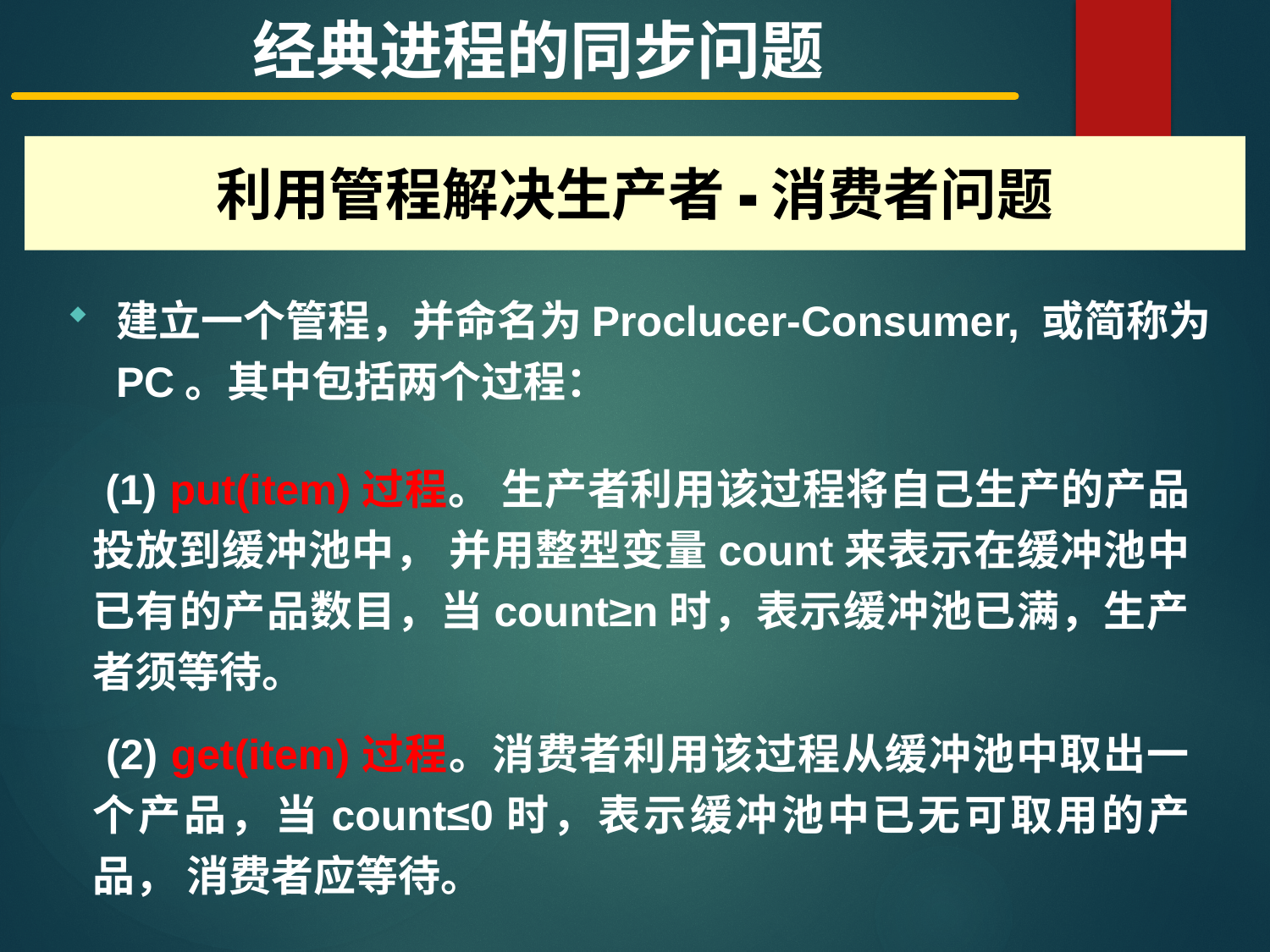

经典进程的同步问题
利用管程解决生产者-消费者问题
建立一个管程，并命名为Proclucer-Consumer, 或简称为PC。其中包括两个过程：
 (1) put(item)过程。 生产者利用该过程将自己生产的产品投放到缓冲池中， 并用整型变量count来表示在缓冲池中已有的产品数目，当count≥n时，表示缓冲池已满，生产者须等待。
 (2) get(item)过程。消费者利用该过程从缓冲池中取出一个产品，当count≤0时，表示缓冲池中已无可取用的产品， 消费者应等待。